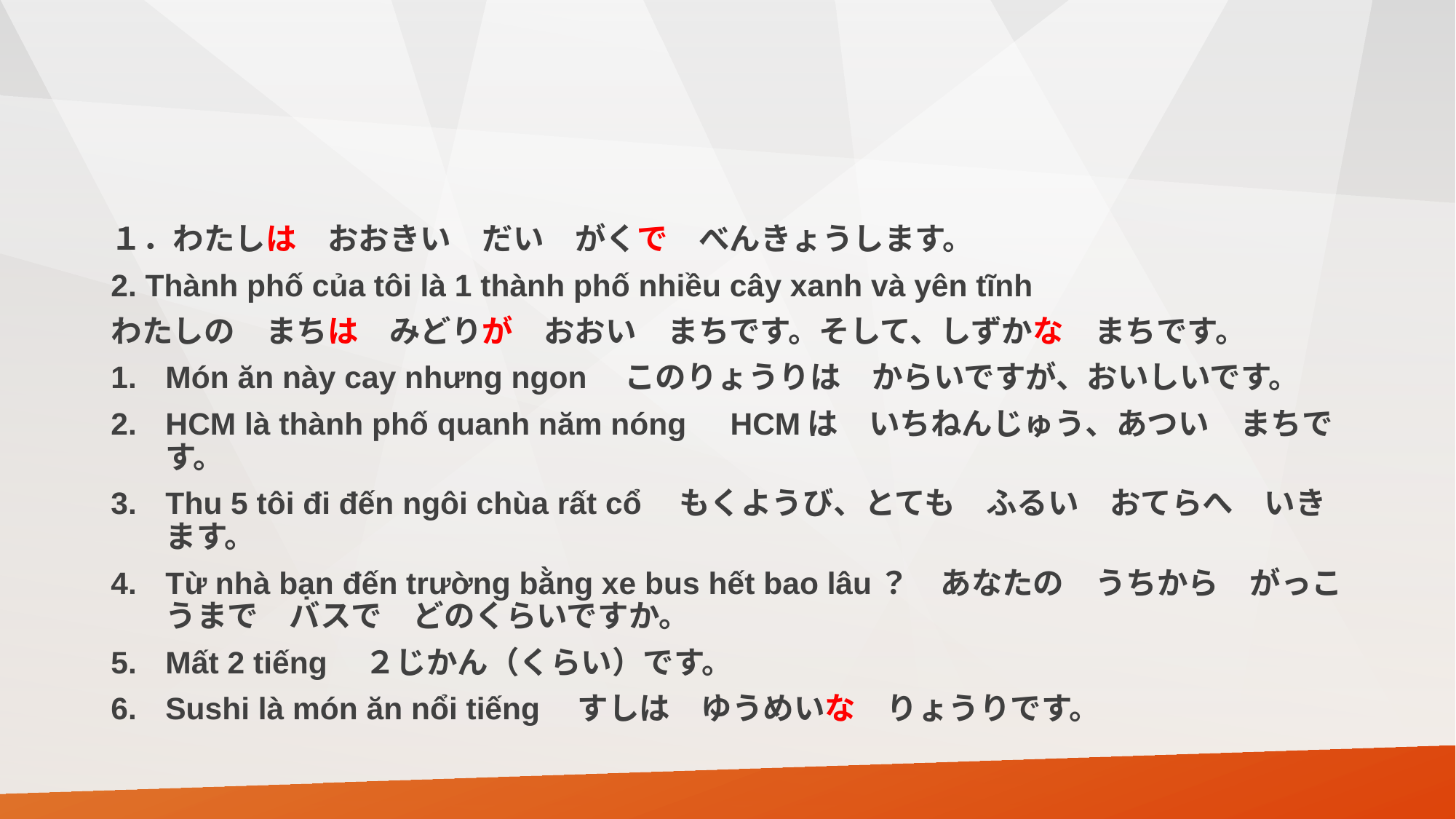

１．わたしは　おおきい　だい　がくで　べんきょうします。
2. Thành phố của tôi là 1 thành phố nhiều cây xanh và yên tĩnh
わたしの　まちは　みどりが　おおい　まちです。そして、しずかな　まちです。
Món ăn này cay nhưng ngon　このりょうりは　からいですが、おいしいです。
HCM là thành phố quanh năm nóng　HCMは　いちねんじゅう、あつい　まちです。
Thu 5 tôi đi đến ngôi chùa rất cổ　もくようび、とても　ふるい　おてらへ　いきます。
Từ nhà bạn đến trường bằng xe bus hết bao lâu？　あなたの　うちから　がっこうまで　バスで　どのくらいですか。
Mất 2 tiếng　２じかん（くらい）です。
Sushi là món ăn nổi tiếng　すしは　ゆうめいな　りょうりです。